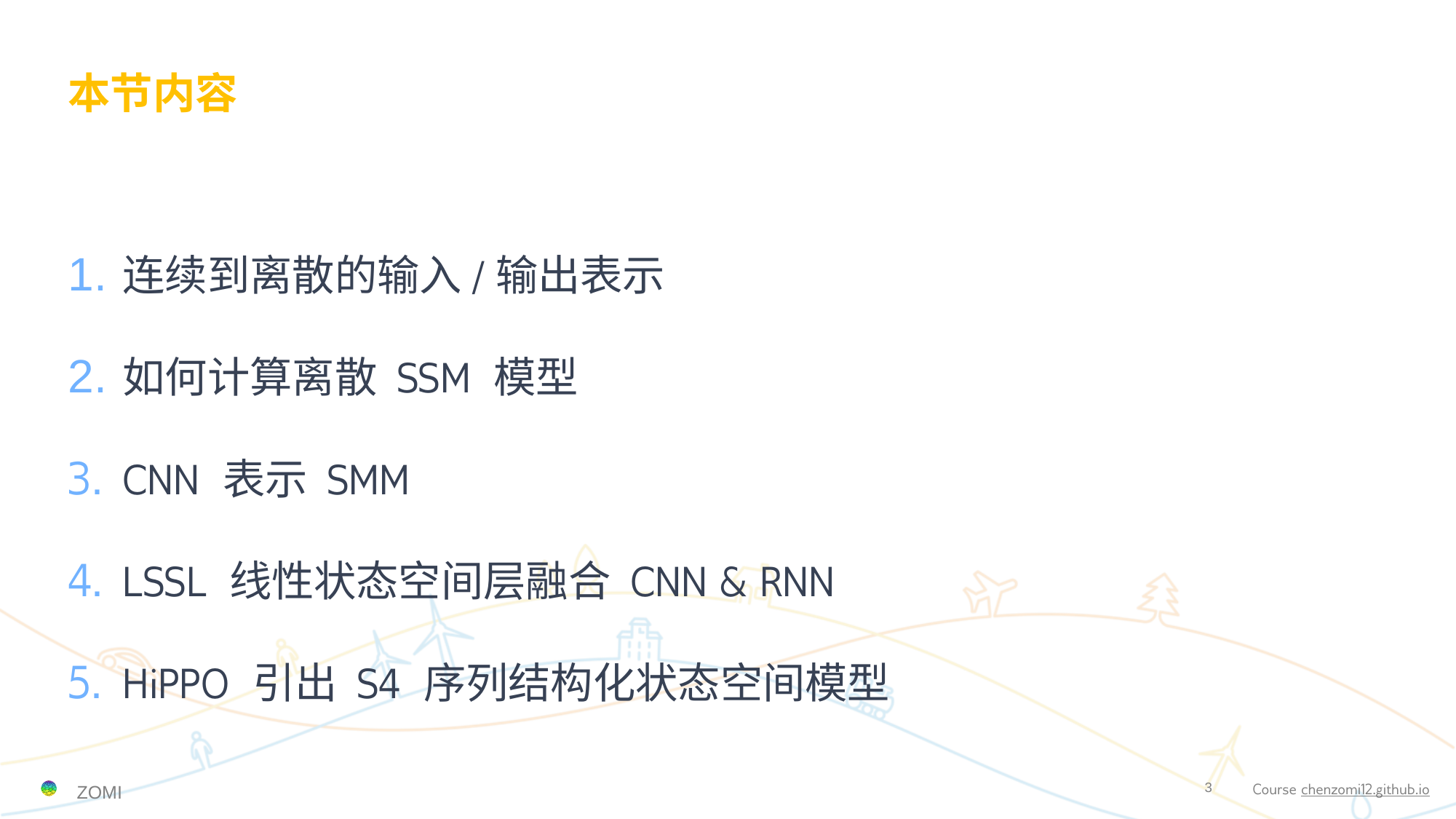

# 本节内容
连续到离散的输入/输出表示
如何计算离散 SSM 模型
CNN 表示 SMM
LSSL 线性状态空间层融合 CNN & RNN
HiPPO 引出 S4 序列结构化状态空间模型